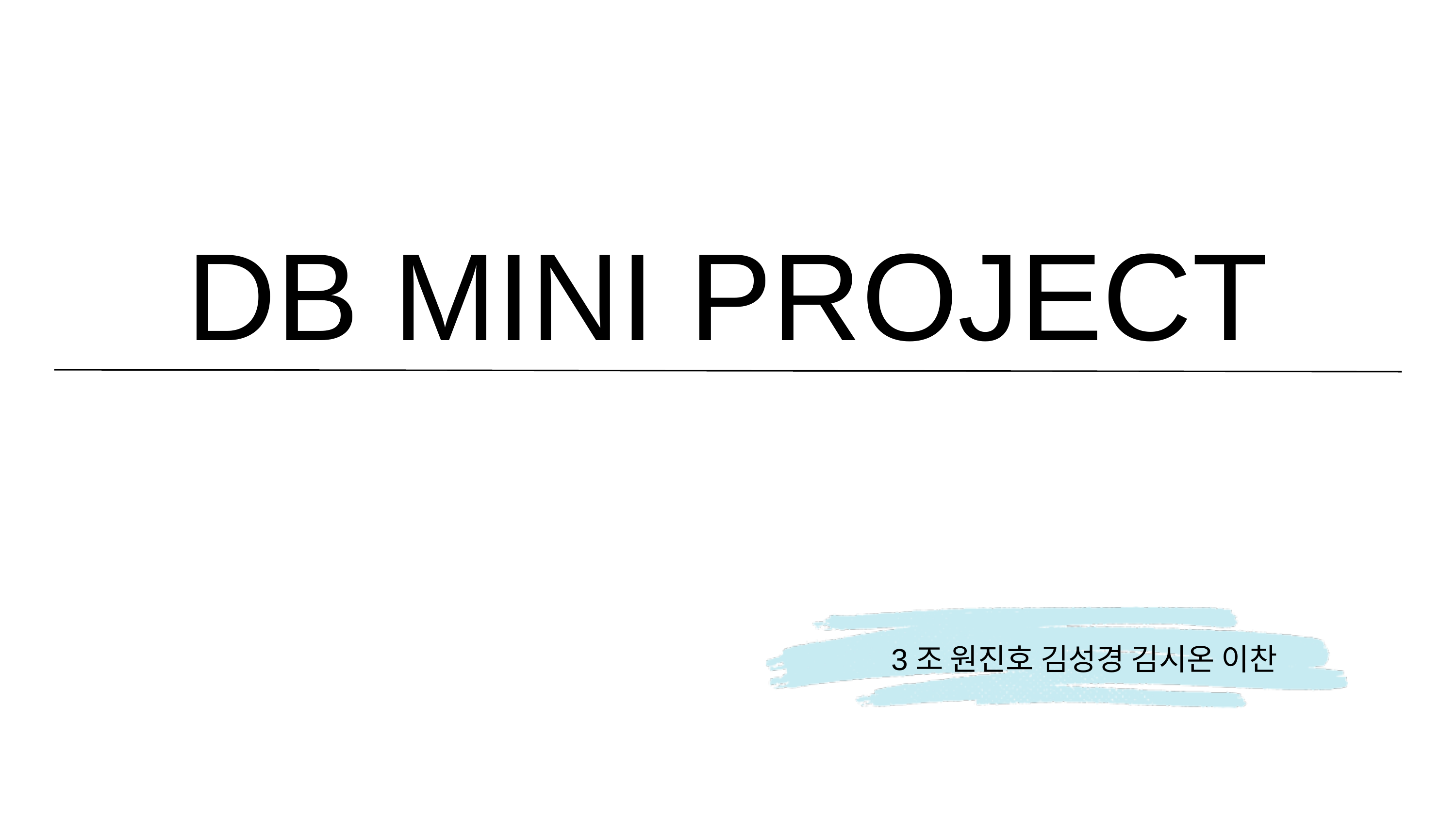

DB MINI PROJECT

3조 원진호 김성경 김시온 이찬